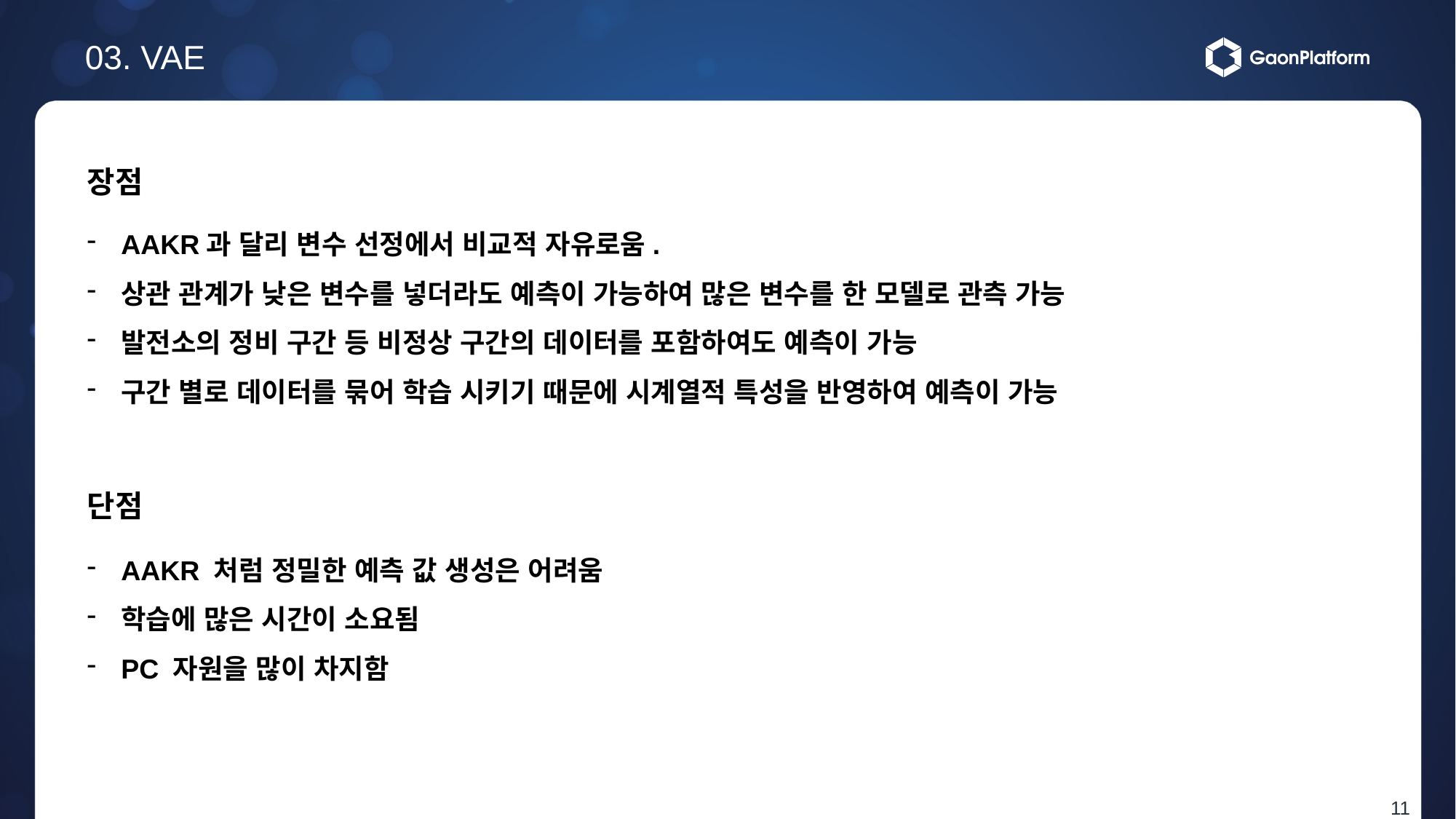

03. VAE
장점
AAKR과 달리 변수 선정에서 비교적 자유로움.
상관 관계가 낮은 변수를 넣더라도 예측이 가능하여 많은 변수를 한 모델로 관측 가능
발전소의 정비 구간 등 비정상 구간의 데이터를 포함하여도 예측이 가능
구간 별로 데이터를 묶어 학습 시키기 때문에 시계열적 특성을 반영하여 예측이 가능
단점
AAKR 처럼 정밀한 예측 값 생성은 어려움
학습에 많은 시간이 소요됨
PC 자원을 많이 차지함
11